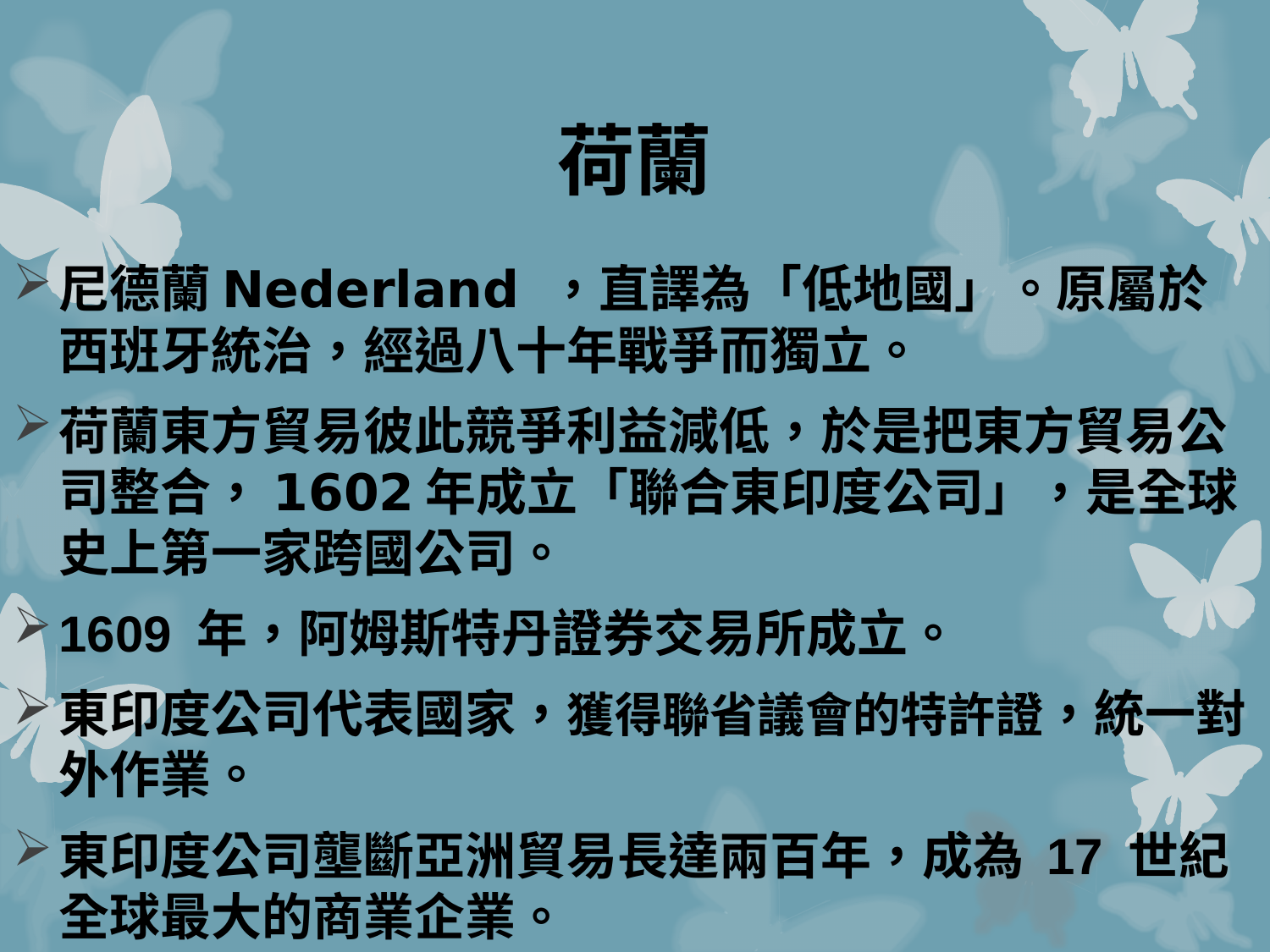

# 荷蘭
尼德蘭Nederland ，直譯為「低地國」。原屬於西班牙統治，經過八十年戰爭而獨立。
荷蘭東方貿易彼此競爭利益減低，於是把東方貿易公司整合，1602年成立「聯合東印度公司」，是全球史上第一家跨國公司。
1609 年，阿姆斯特丹證券交易所成立。
東印度公司代表國家，獲得聯省議會的特許證，統一對外作業。
東印度公司壟斷亞洲貿易長達兩百年，成為 17 世紀全球最大的商業企業。